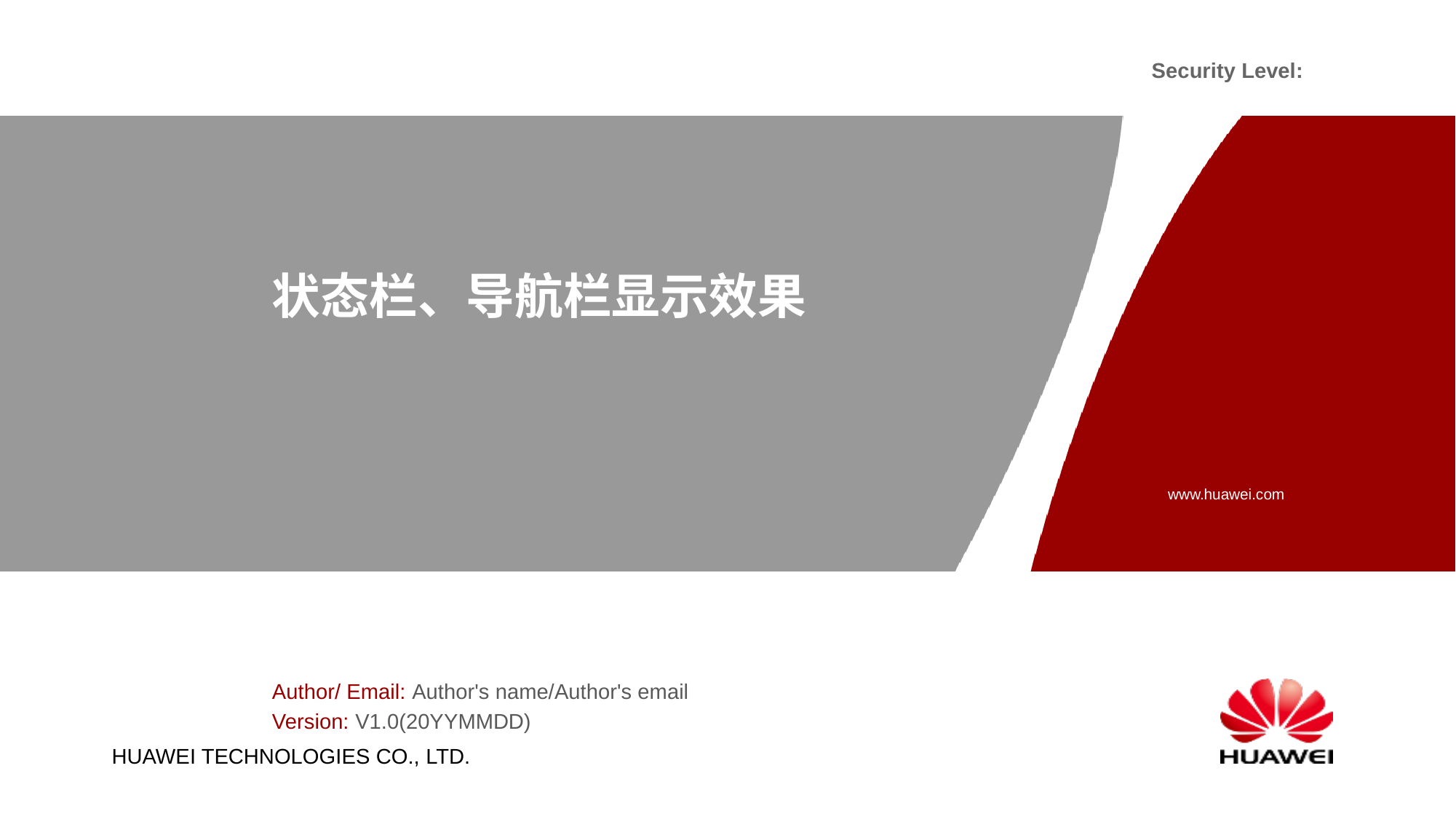

# 状态栏、导航栏显示效果

Author/ Email: Author's name/Author's email
Version: V1.0(20YYMMDD)